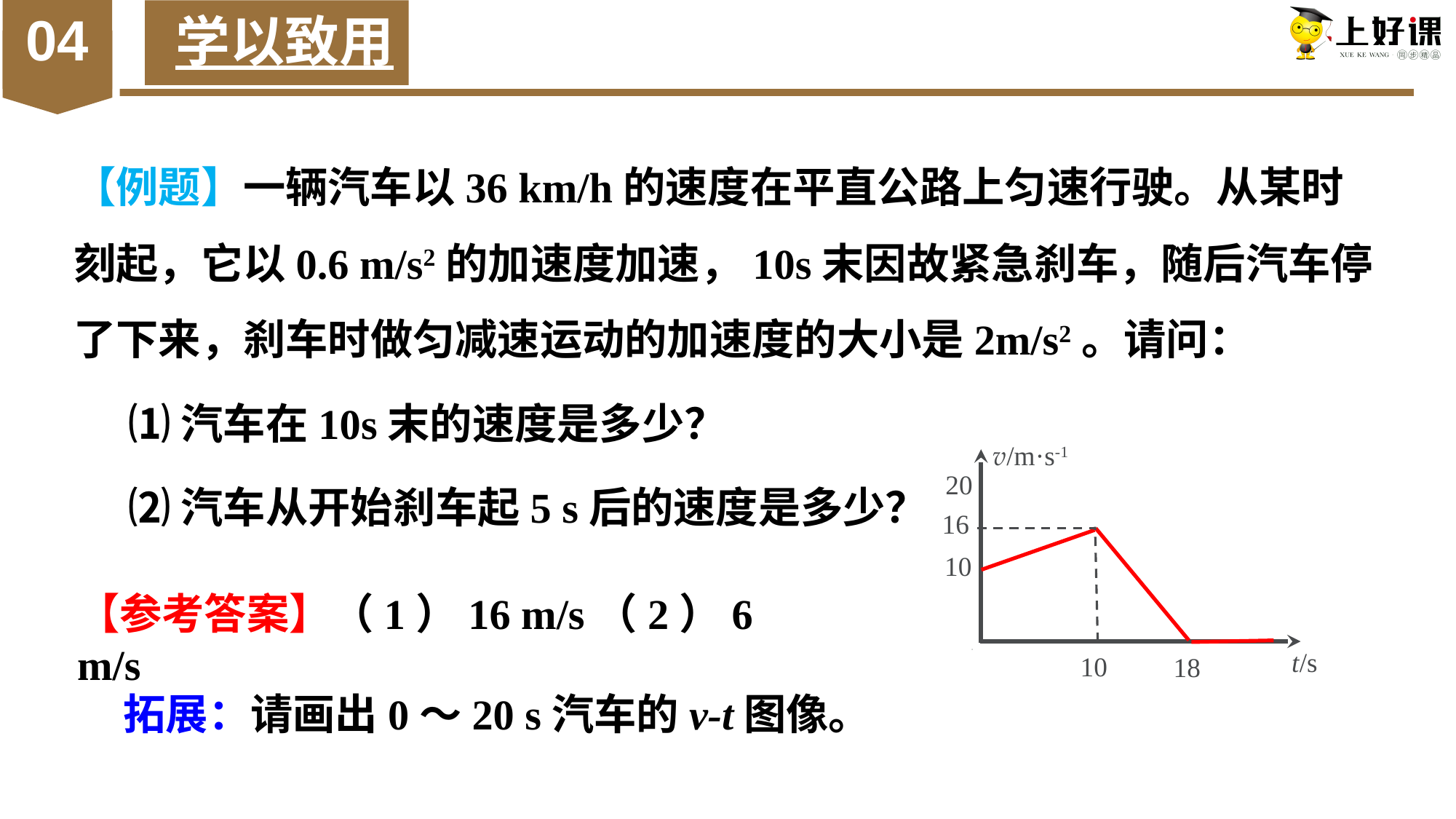

04

学以致用

【例题】一辆汽车以36 km/h的速度在平直公路上匀速行驶。从某时刻起，它以0.6 m/s2的加速度加速，10s末因故紧急刹车，随后汽车停了下来，刹车时做匀减速运动的加速度的大小是2m/s2。请问：
⑴汽车在10s末的速度是多少？
⑵汽车从开始刹车起5 s后的速度是多少？
v/m·s-1
20
16
10
0
10
t/s
        18
【参考答案】（1）16 m/s（2）6 m/s
拓展：请画出0～20 s汽车的v-t图像。